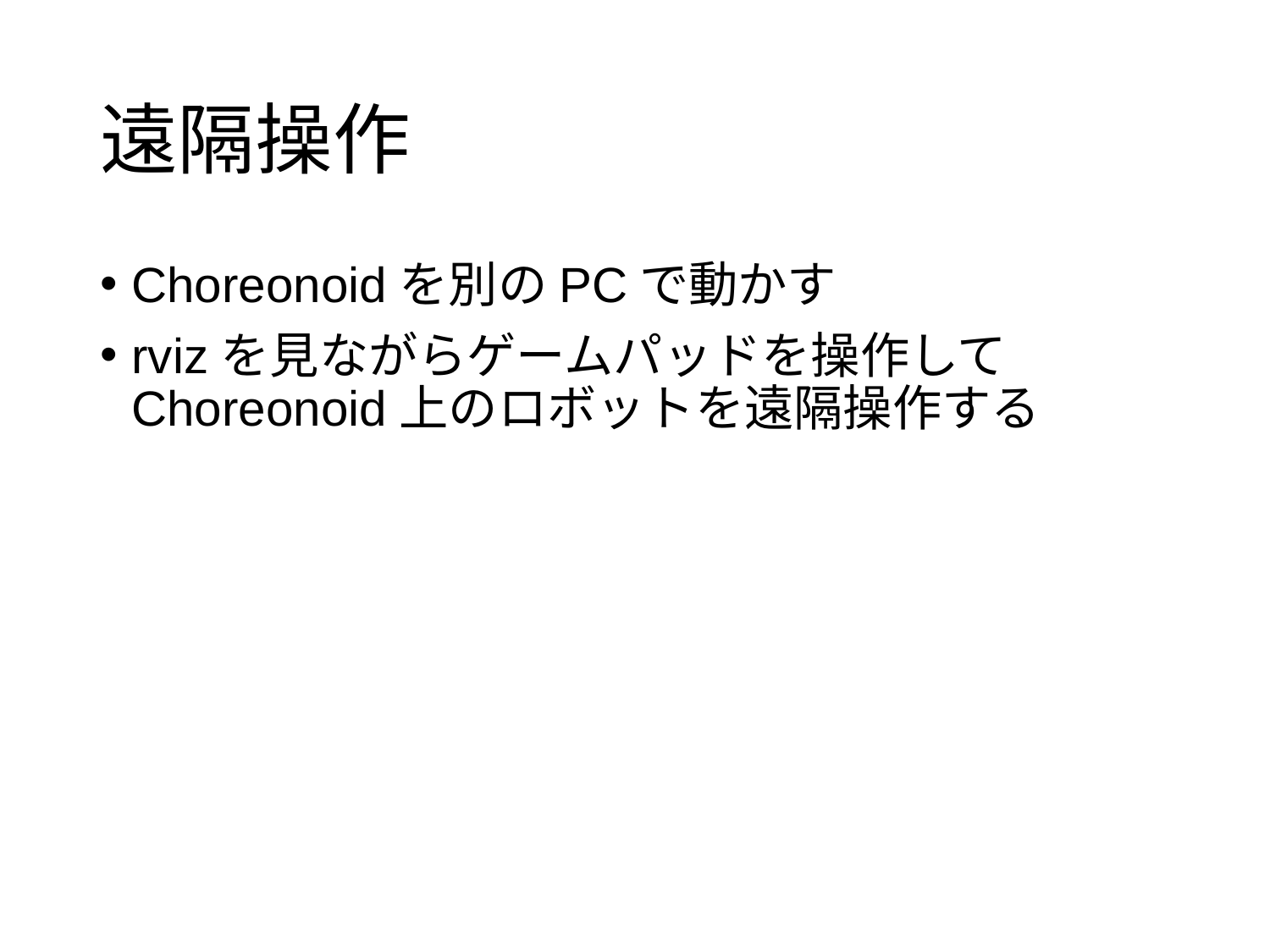

# 遠隔操作
Choreonoidを別のPCで動かす
rvizを見ながらゲームパッドを操作してChoreonoid上のロボットを遠隔操作する